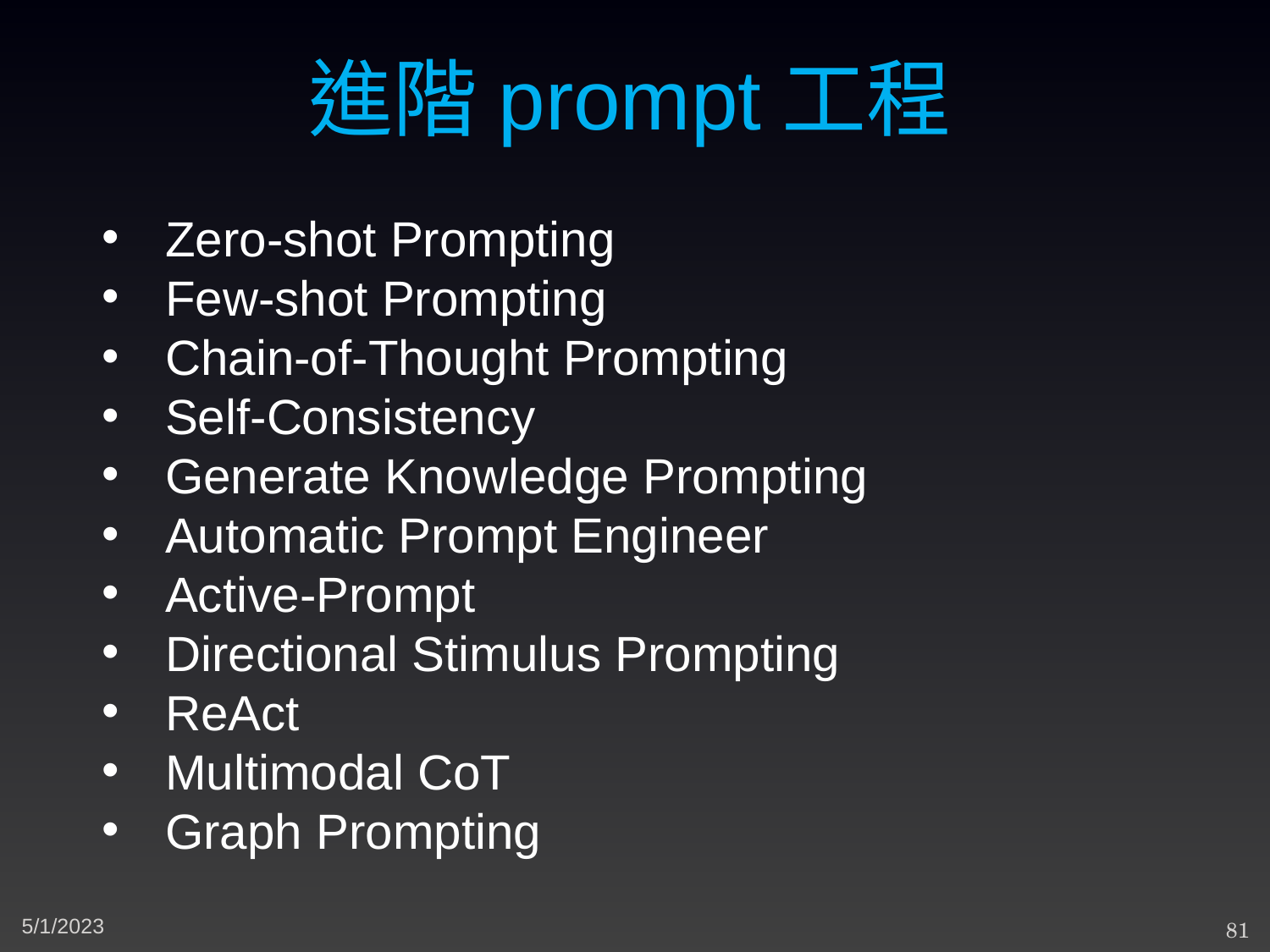

進階prompt工程
Zero-shot Prompting
Few-shot Prompting
Chain-of-Thought Prompting
Self-Consistency
Generate Knowledge Prompting
Automatic Prompt Engineer
Active-Prompt
Directional Stimulus Prompting
ReAct
Multimodal CoT
Graph Prompting
5/1/2023
81